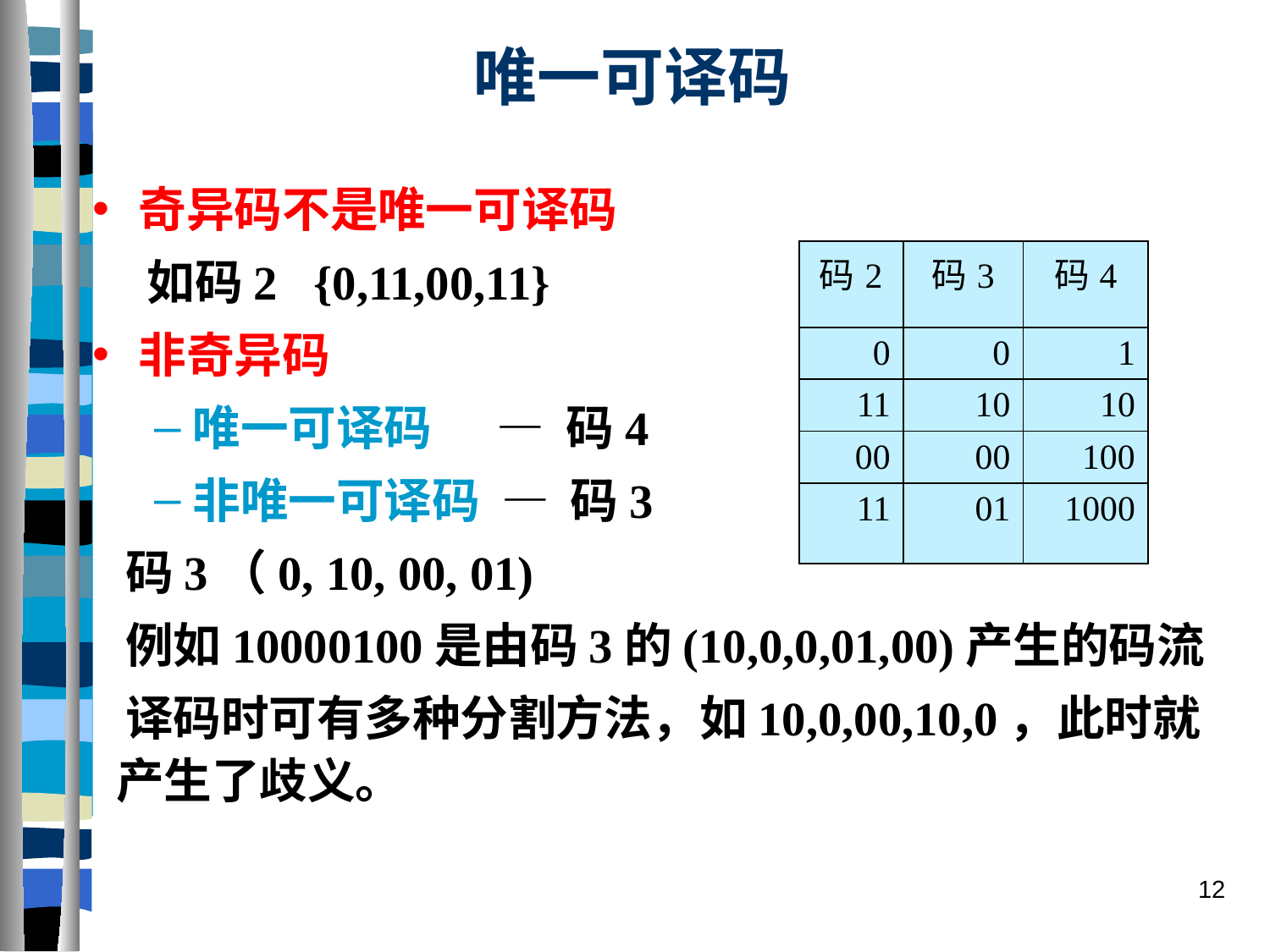

# 唯一可译码
奇异码不是唯一可译码
    如码2   {0,11,00,11}
非奇异码
唯一可译码      —  码4
非唯一可译码  —  码3
  码3（0, 10, 00, 01)
  例如10000100是由码3的(10,0,0,01,00)产生的码流
  译码时可有多种分割方法，如10,0,00,10,0，此时就产生了歧义。
| 码2 | 码3 | 码4 |
| --- | --- | --- |
| 0 | 0 | 1 |
| 11 | 10 | 10 |
| 00 | 00 | 100 |
| 11 | 01 | 1000 |
12